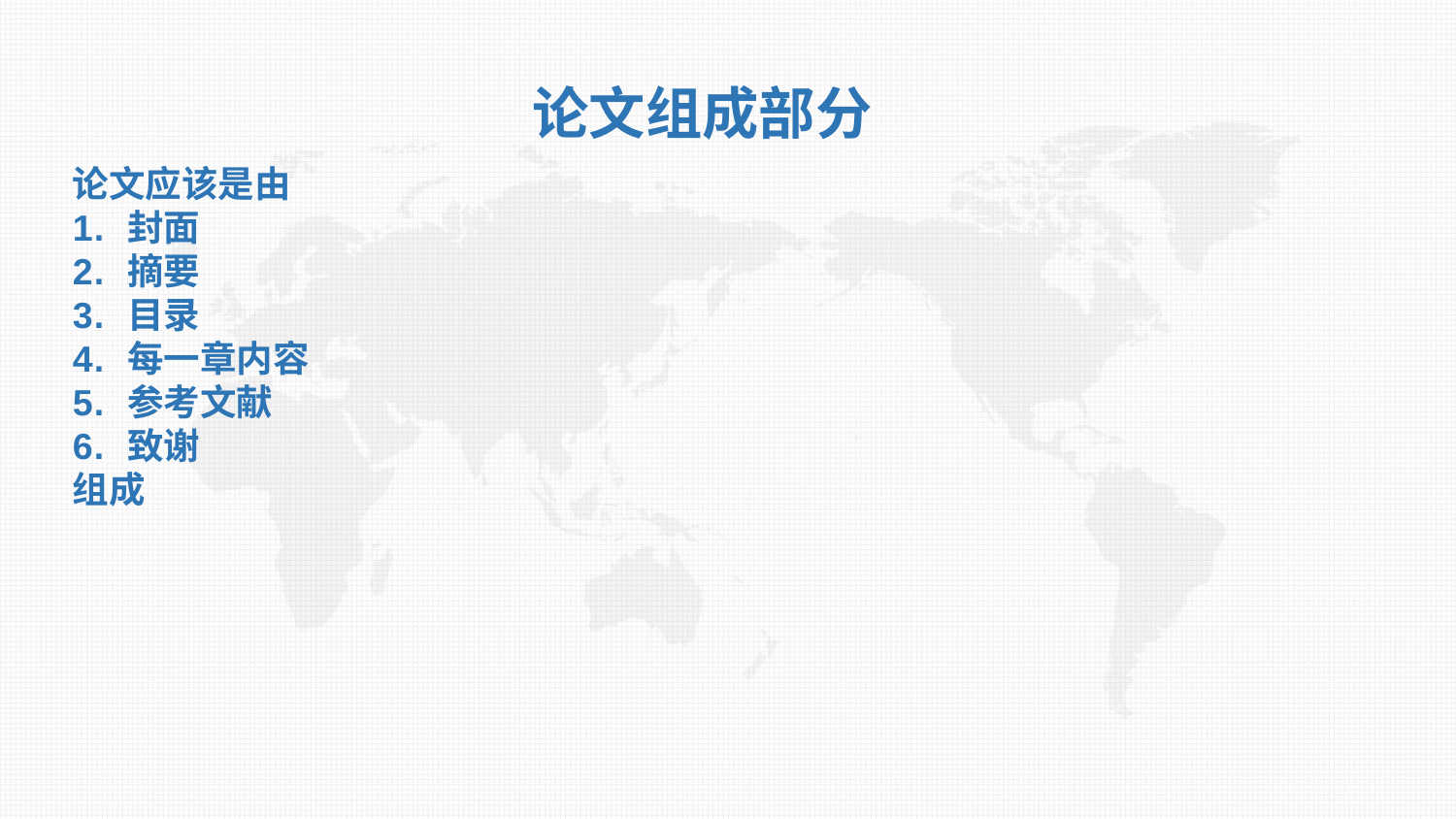

论文组成部分
论文应该是由
封面
摘要
目录
每一章内容
参考文献
致谢
组成